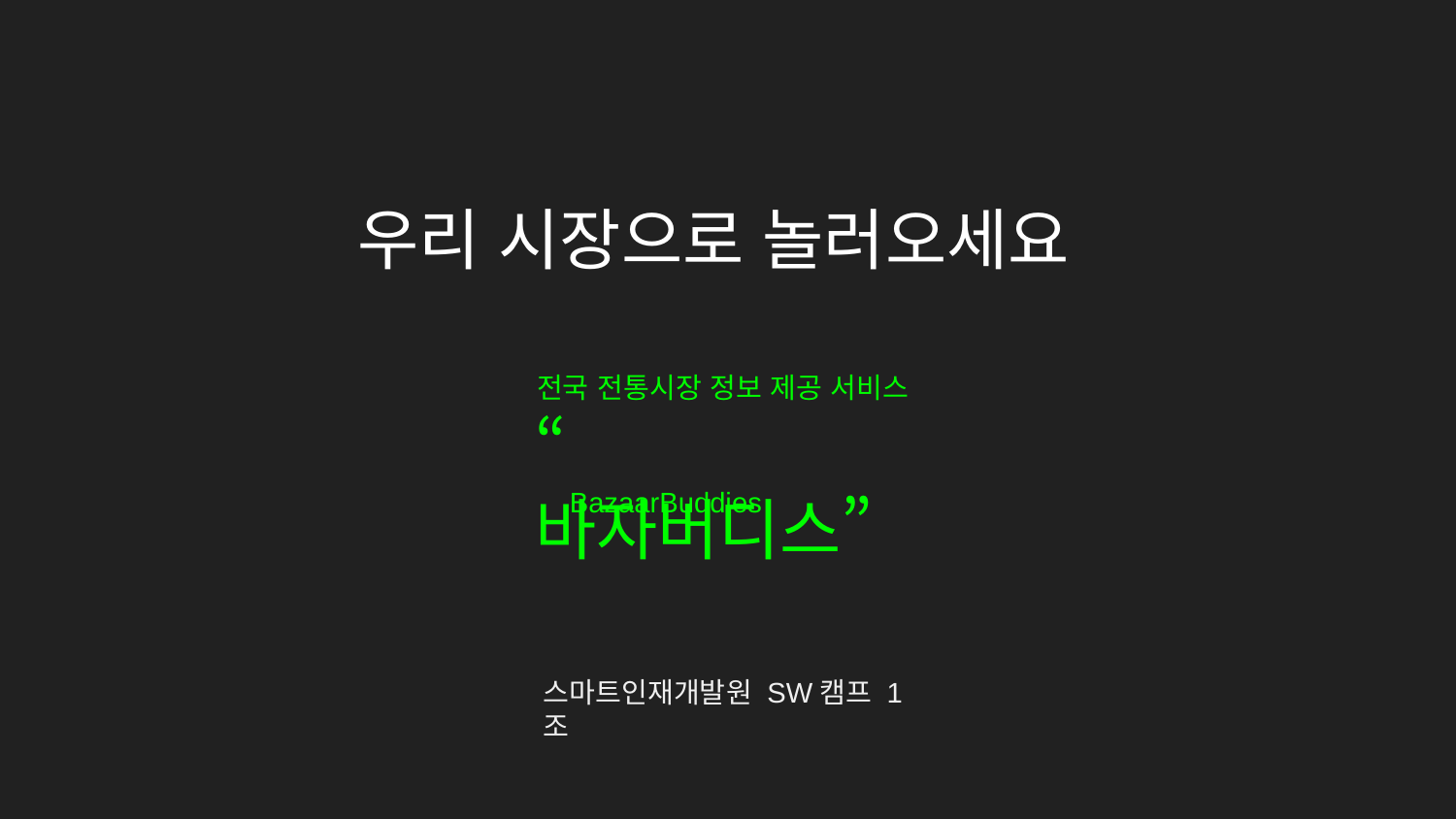

우리 시장으로 놀러오세요
전국 전통시장 정보 제공 서비스
“바자버디스”
BazaarBuddies
스마트인재개발원 SW캠프 1조